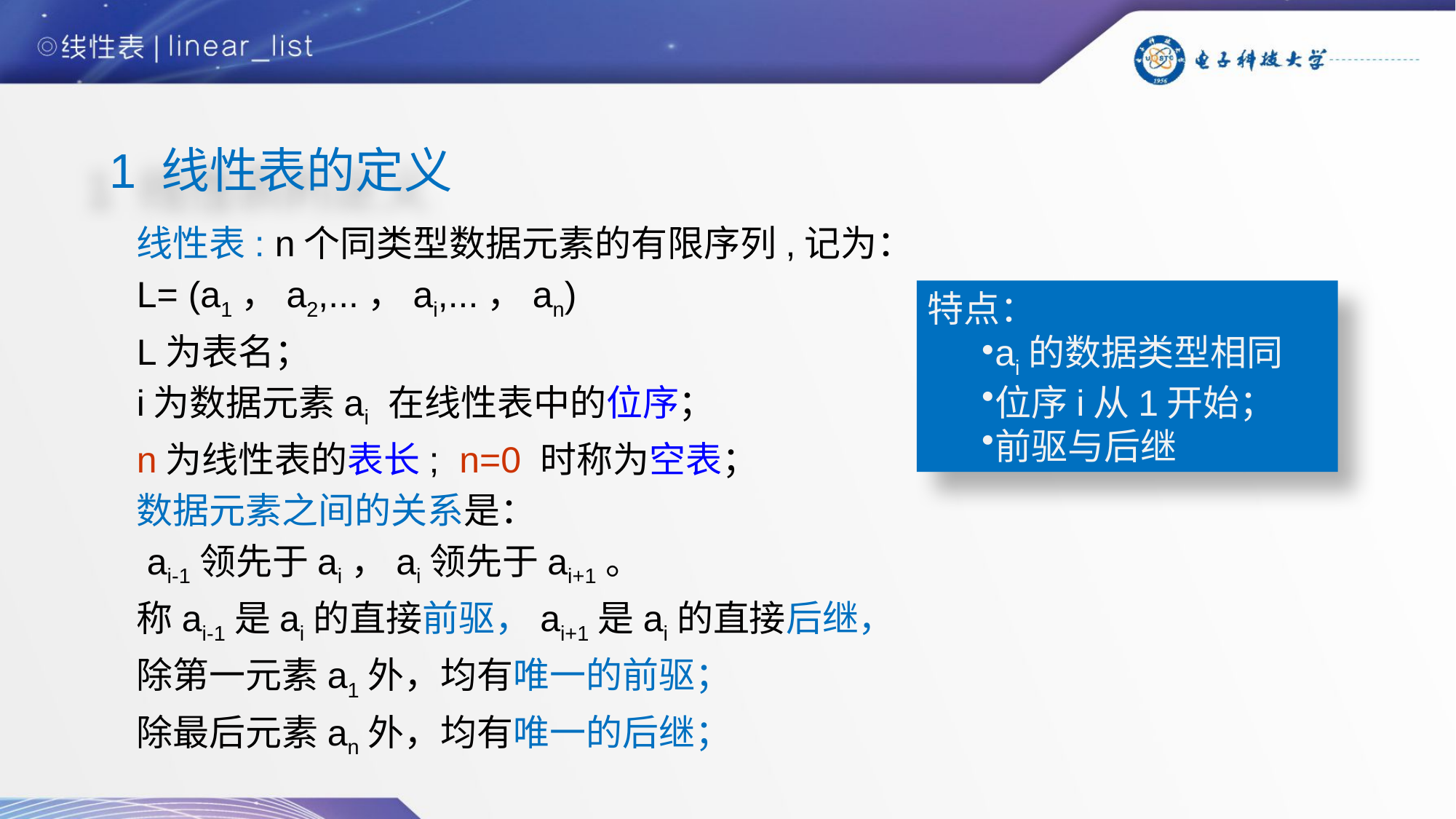

1 线性表的定义
线性表: n个同类型数据元素的有限序列,记为：
L= (a1，a2,...，ai,...，an)
L为表名；
i为数据元素ai 在线性表中的位序；
n为线性表的表长;  n=0 时称为空表；
数据元素之间的关系是：
 ai-1领先于ai，ai领先于ai+1。
称ai-1是ai的直接前驱，ai+1是ai的直接后继，
除第一元素a1外，均有唯一的前驱；
除最后元素an外，均有唯一的后继；
特点：
ai的数据类型相同
位序i从1开始；
前驱与后继